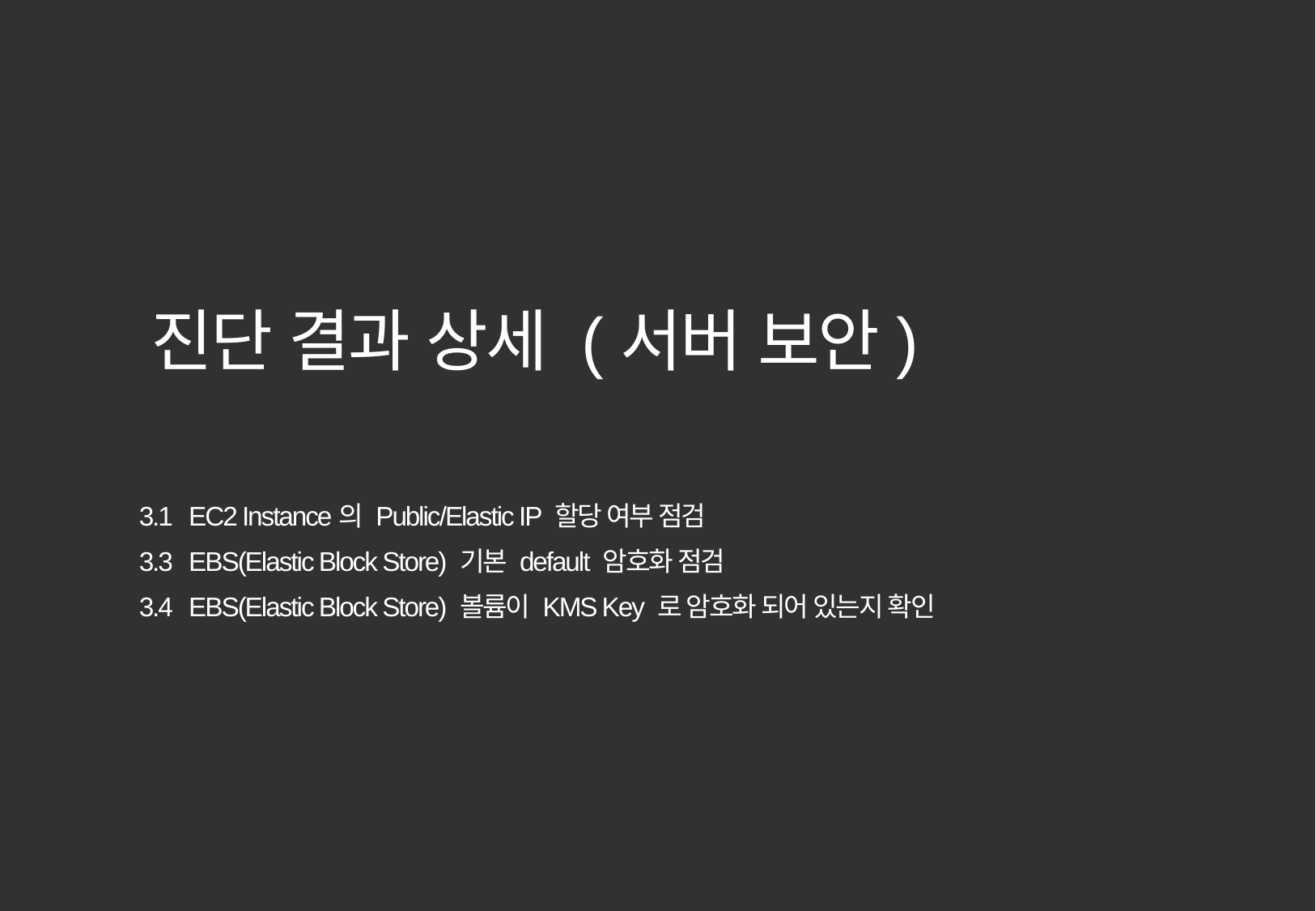

진단 결과 상세 (서버 보안)
3.1   EC2 Instance의 Public/Elastic IP 할당 여부 점검
3.3   EBS(Elastic Block Store) 기본 default 암호화 점검
3.4   EBS(Elastic Block Store) 볼륨이 KMS Key 로 암호화 되어 있는지 확인